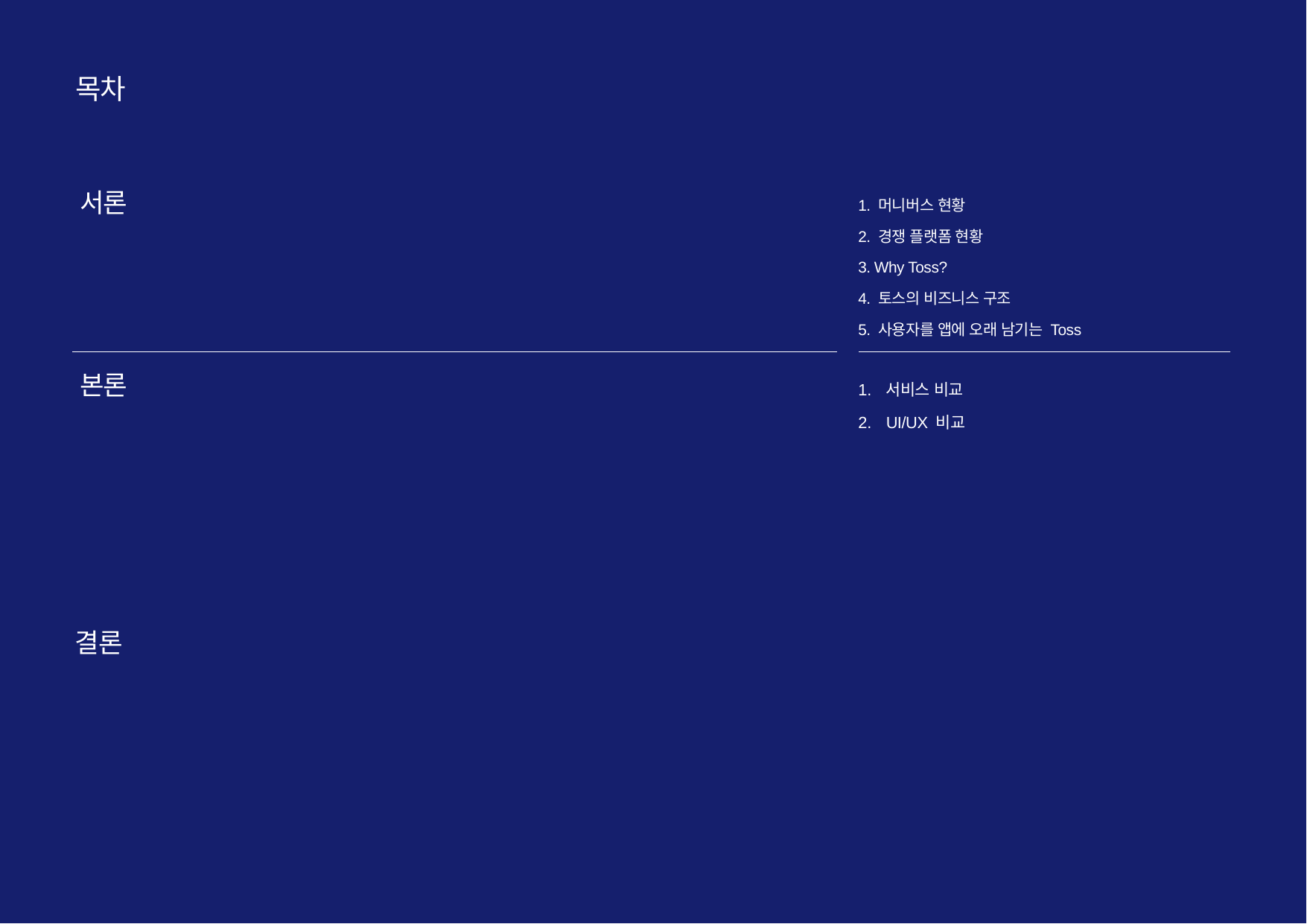

목차
서론
1. 머니버스 현황
2. 경쟁 플랫폼 현황
3. Why Toss?
4. 토스의 비즈니스 구조
5. 사용자를 앱에 오래 남기는 Toss
본론
서비스 비교
UI/UX 비교
결론